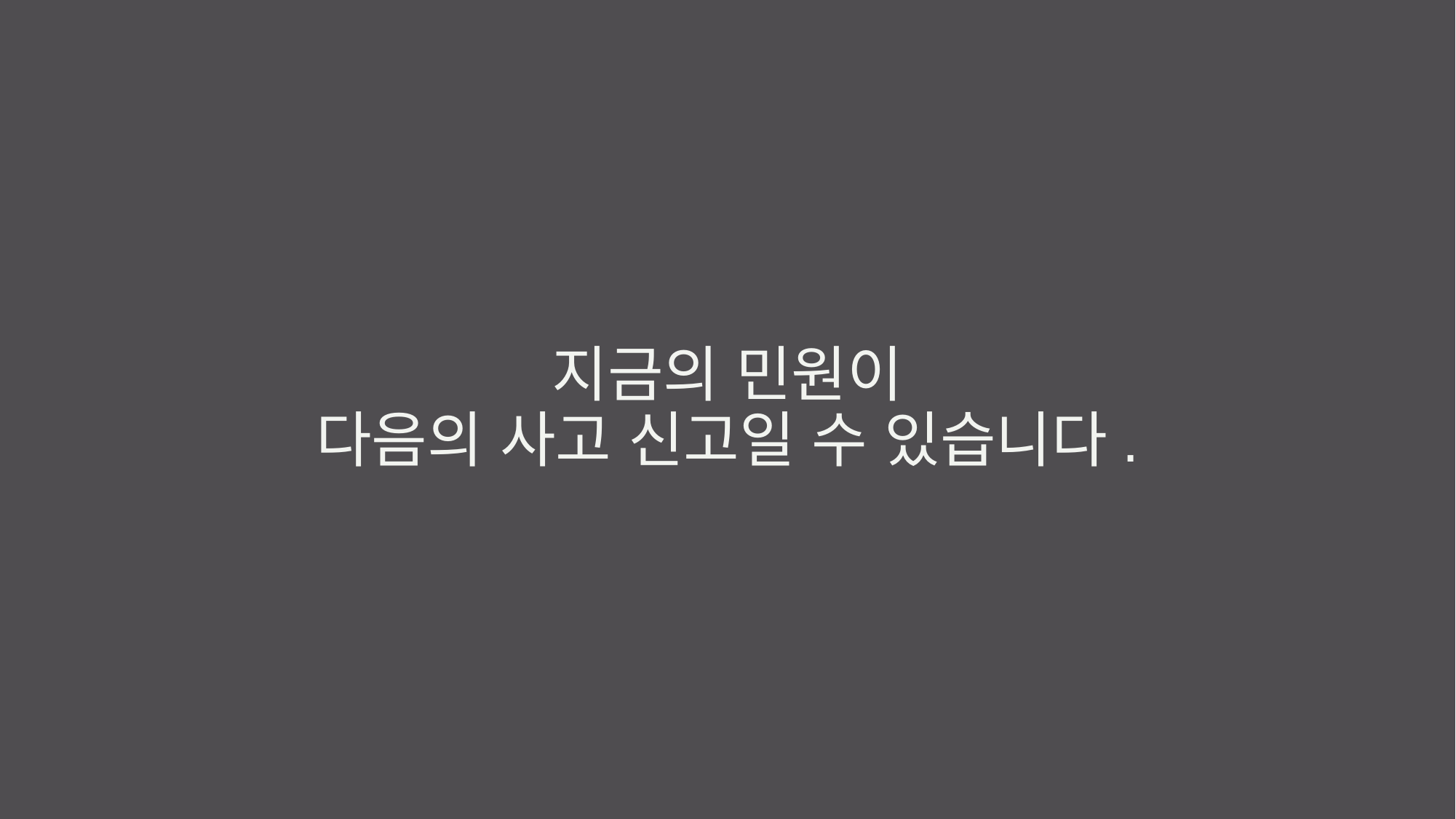

# 지금의 민원이 다음의 사고 신고일 수 있습니다.